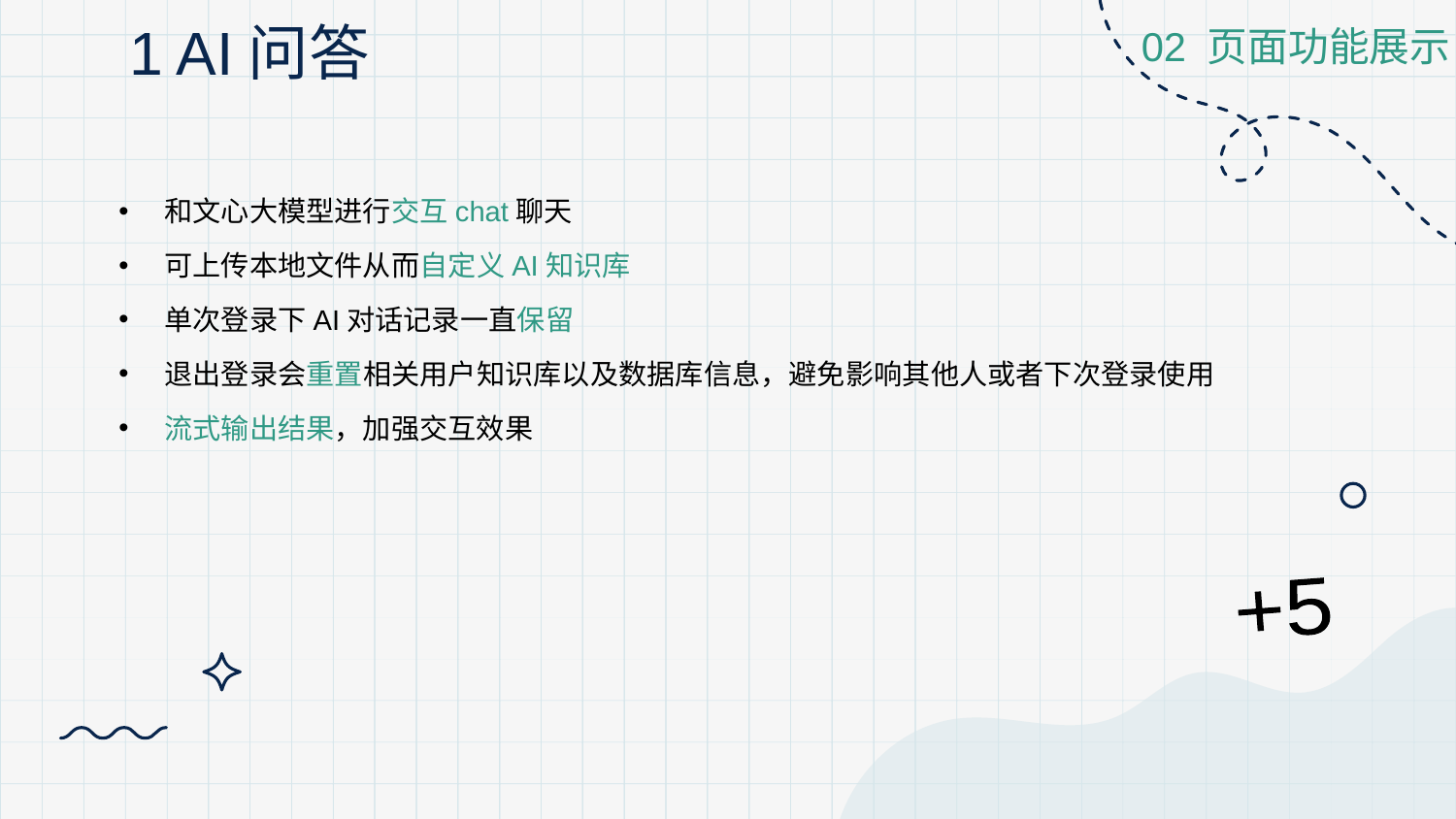

# 1 AI问答

02 页面功能展示
和文心大模型进行交互chat聊天
可上传本地文件从而自定义AI知识库
单次登录下AI对话记录一直保留
退出登录会重置相关用户知识库以及数据库信息，避免影响其他人或者下次登录使用
流式输出结果，加强交互效果

+5